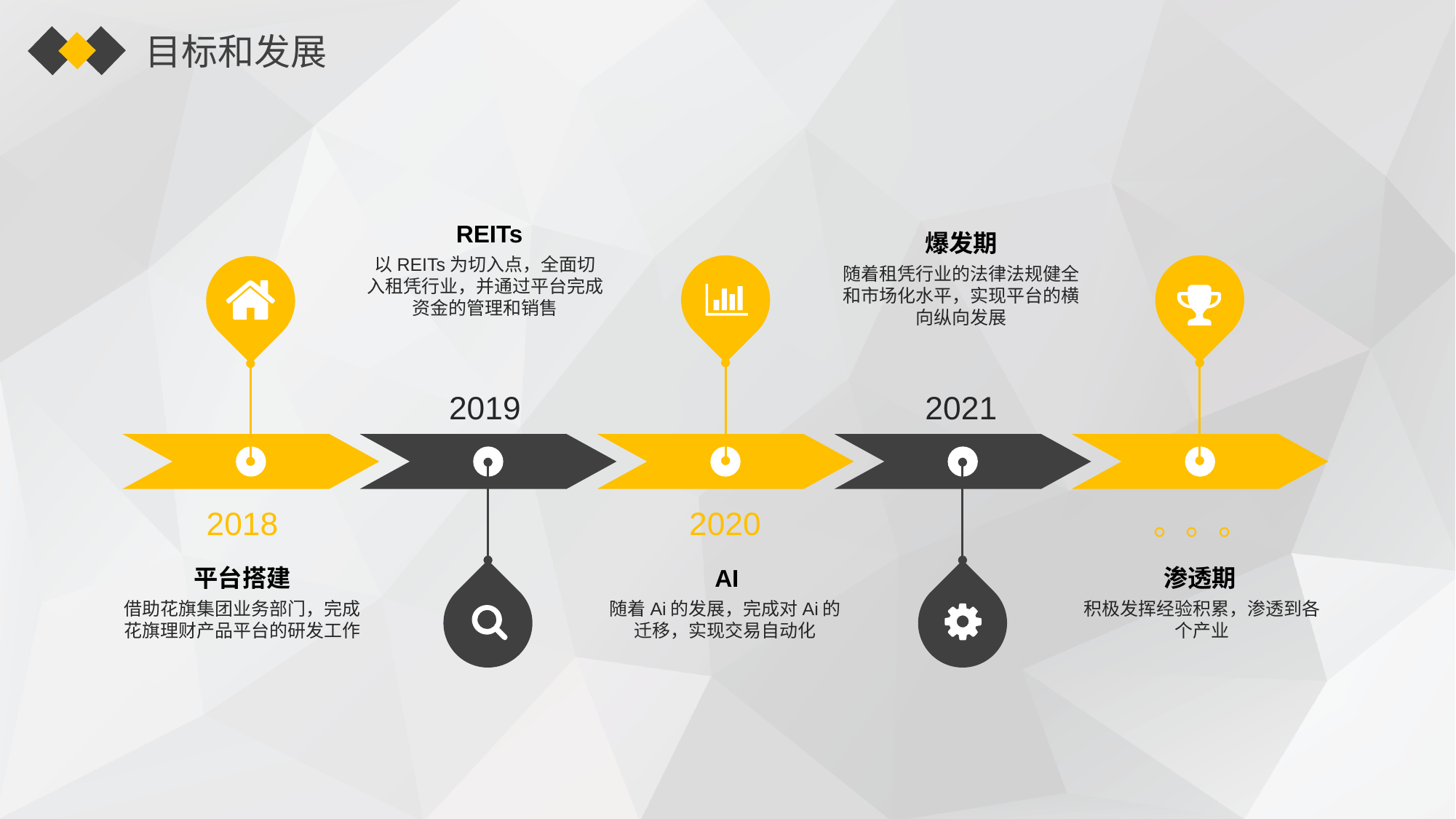

目标和发展

REITs
爆发期
以REITs为切入点，全面切入租凭行业，并通过平台完成资金的管理和销售

随着租凭行业的法律法规健全和市场化水平，实现平台的横向纵向发展
2019
2021

2018
2020
。。。
平台搭建
AI
渗透期

借助花旗集团业务部门，完成花旗理财产品平台的研发工作
随着Ai的发展，完成对Ai的迁移，实现交易自动化
积极发挥经验积累，渗透到各个产业